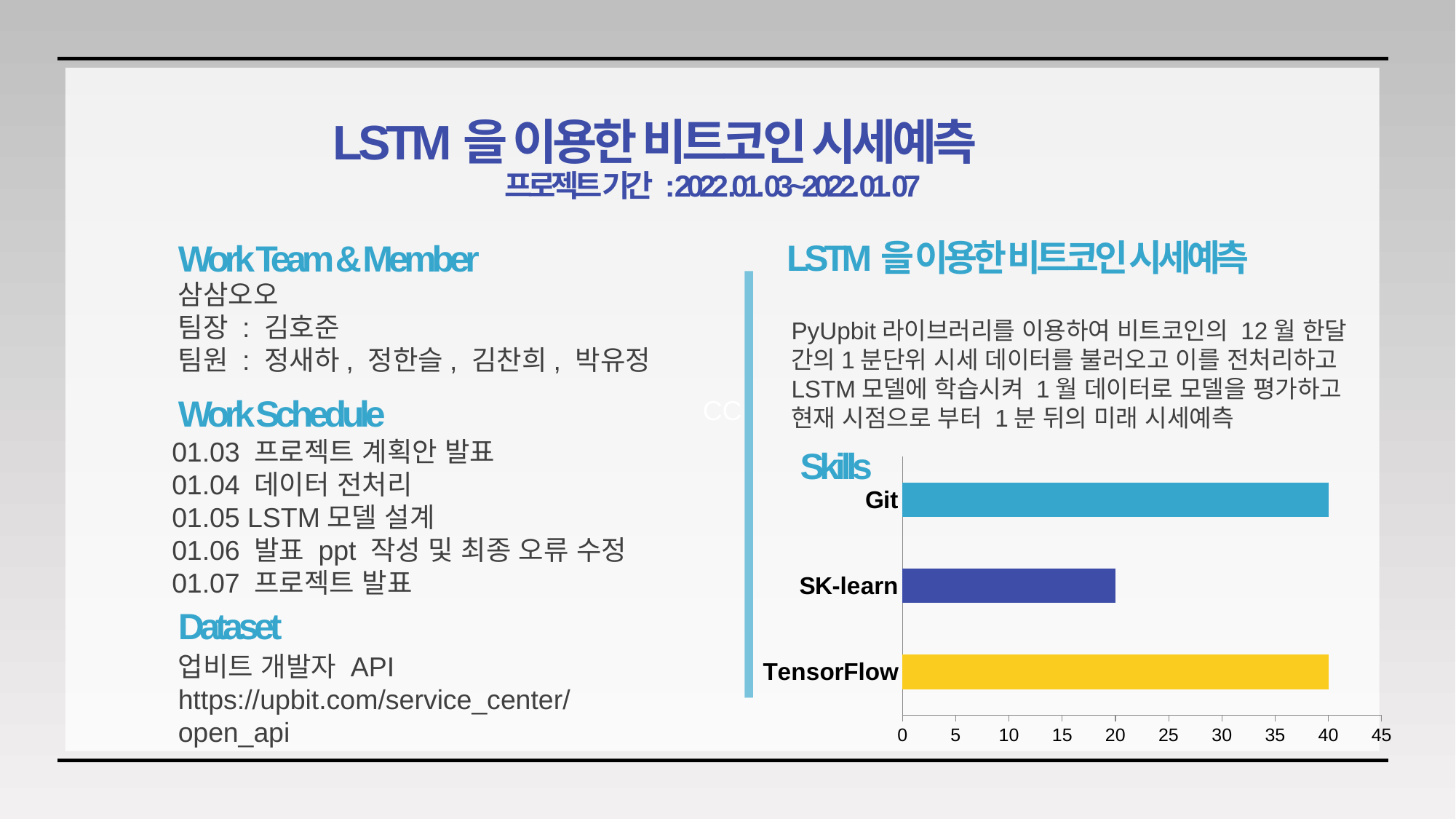

CC
LSTM을 이용한 비트코인 시세예측
프로젝트 기간 : 2022 .01. 03~2022. 01. 07
LSTM을 이용한 비트코인 시세예측
Work Team & Member
삼삼오오
팀장 : 김호준
팀원 : 정새하, 정한슬, 김찬희, 박유정
PyUpbit라이브러리를 이용하여 비트코인의 12월 한달 간의1분단위 시세 데이터를 불러오고 이를 전처리하고
LSTM모델에 학습시켜 1월 데이터로 모델을 평가하고 현재 시점으로 부터 1분 뒤의 미래 시세예측
Work Schedule
01.03 프로젝트 계획안 발표
01.04 데이터 전처리
01.05 LSTM모델 설계
01.06 발표 ppt 작성 및 최종 오류 수정
01.07 프로젝트 발표
Skills

### Chart

| Category | 계열 2 |
|---|---|
| TensorFlow | 40.0 |
| SK-learn | 20.0 |
| Git | 40.0 |
Dataset
업비트 개발자 API
https://upbit.com/service_center/open_api